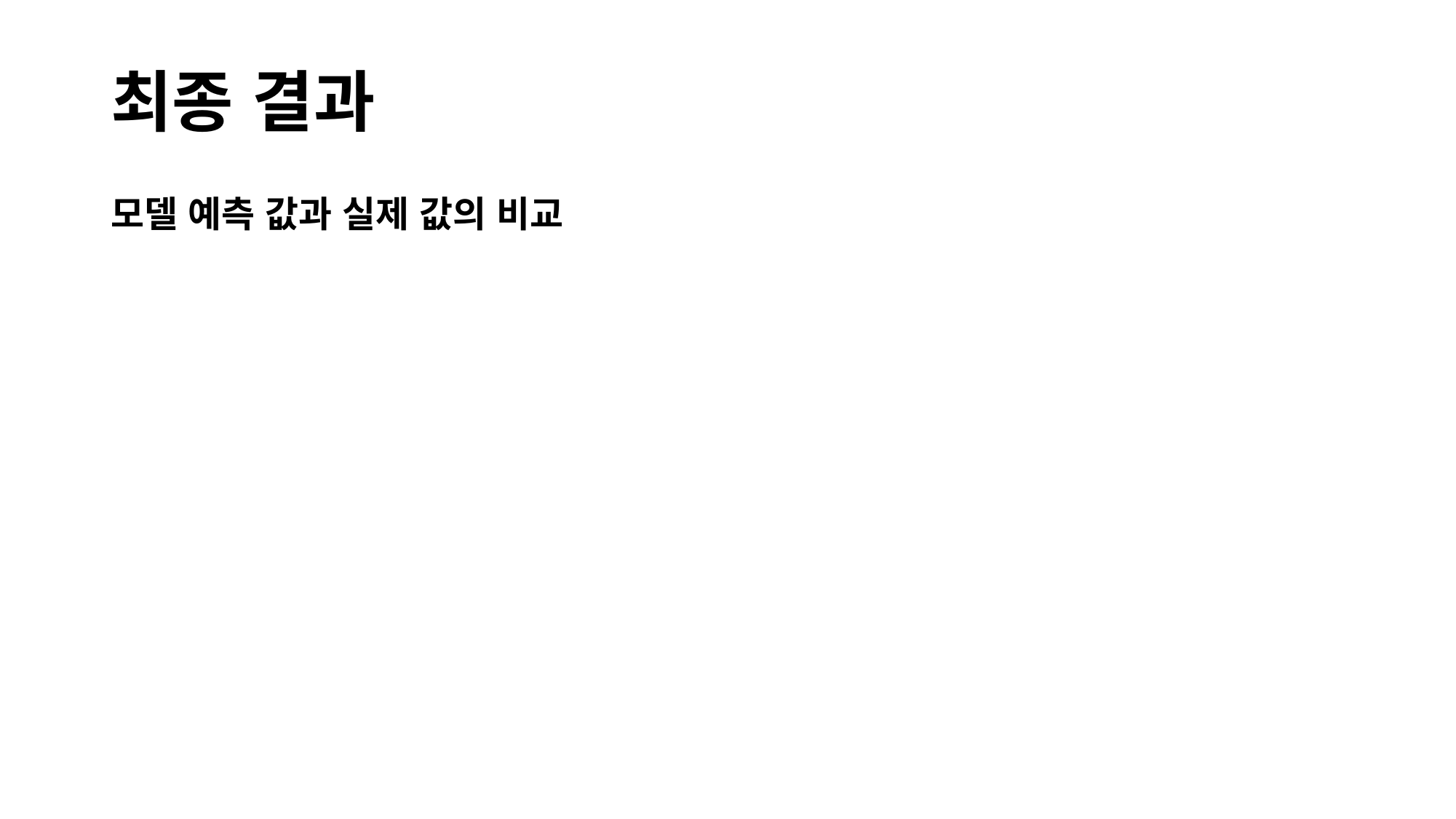

# 최종 결과
모델 예측 값과 실제 값의 비교